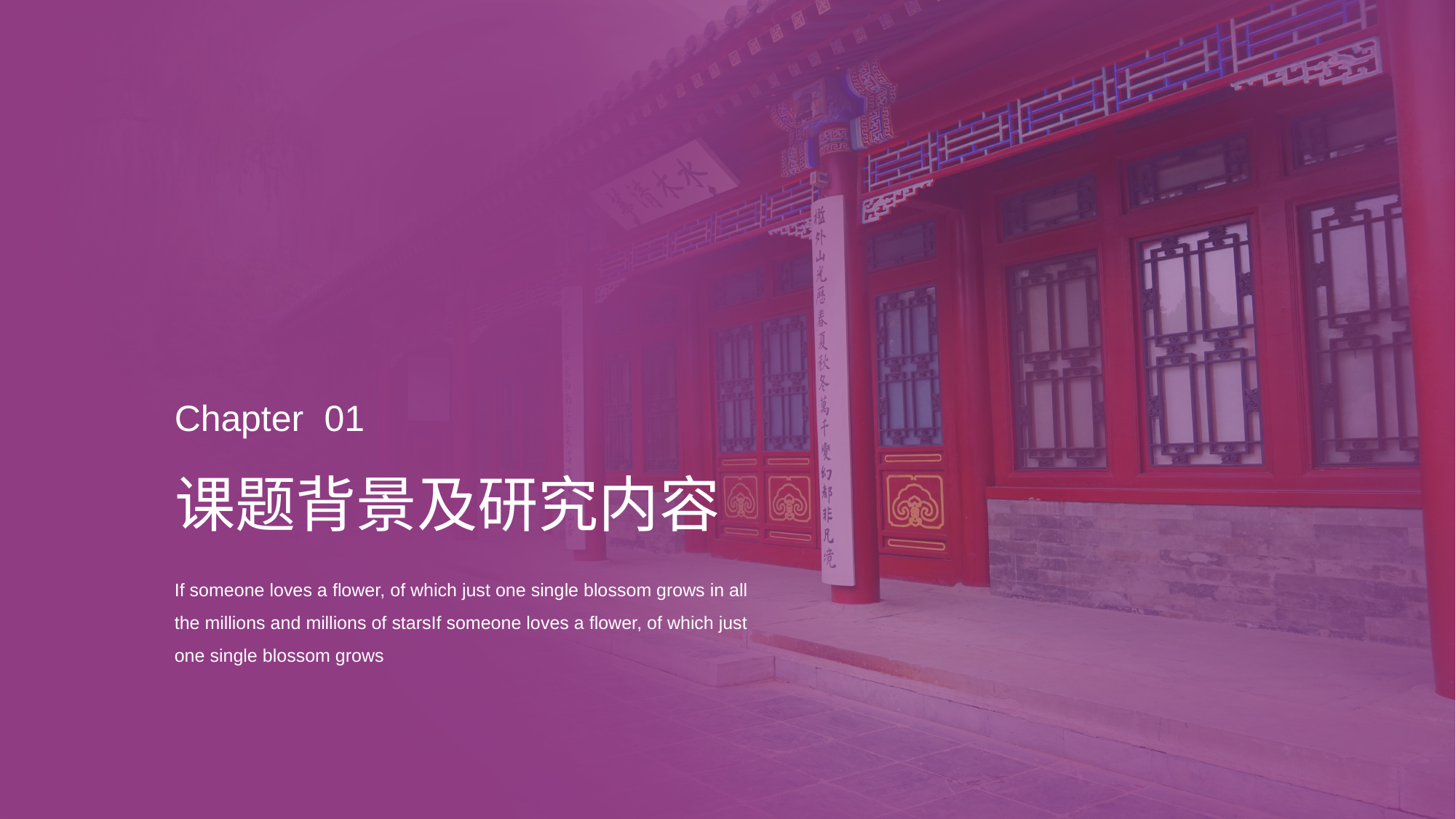

Chapter  01
课题背景及研究内容
If someone loves a flower, of which just one single blossom grows in all the millions and millions of starsIf someone loves a flower, of which just one single blossom grows